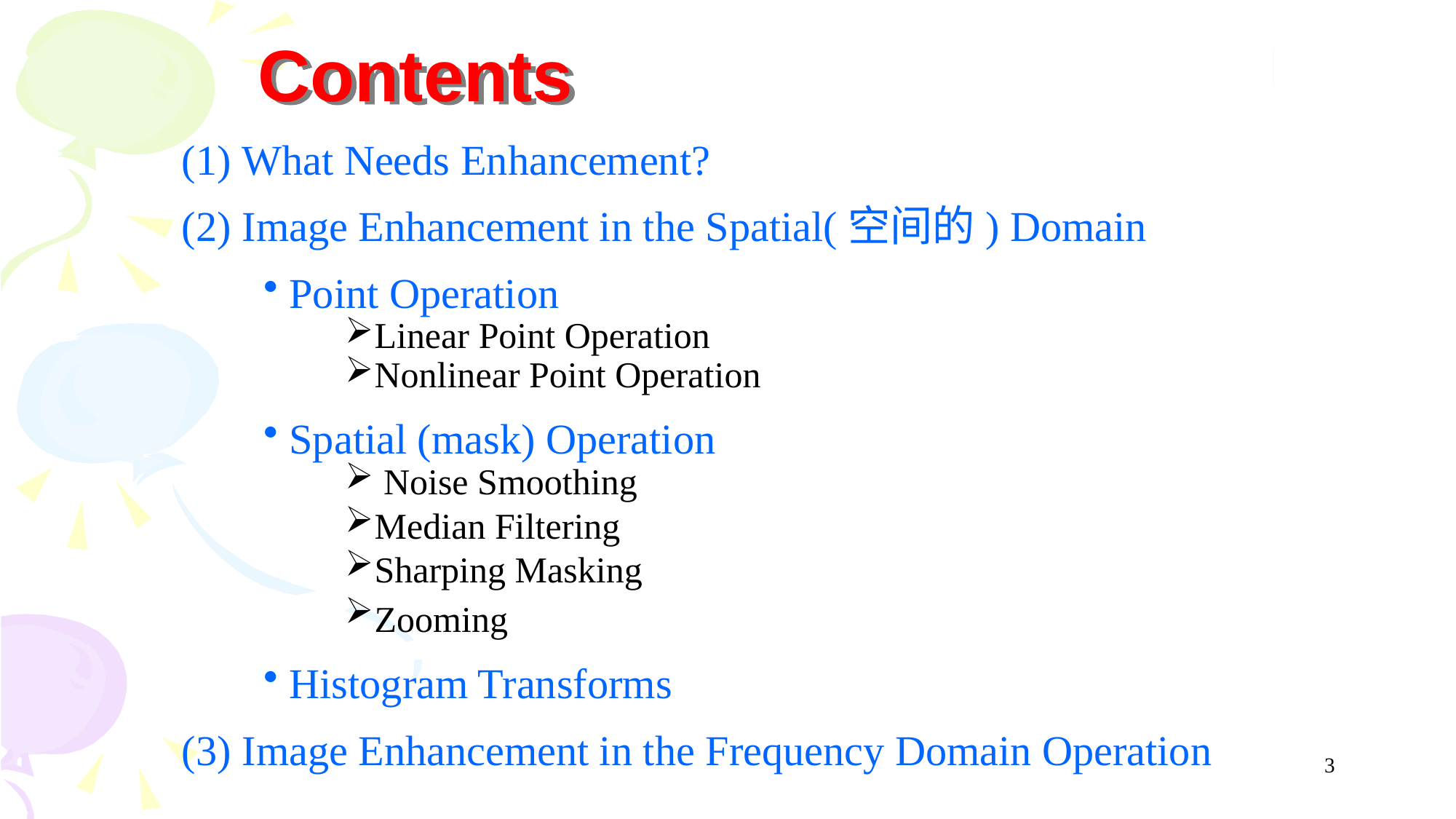

Contents

(1) What Needs Enhancement?
(2) Image Enhancement in the Spatial(空间的) Domain
Point Operation
Linear Point Operation
Nonlinear Point Operation
Spatial (mask) Operation
 Noise Smoothing
Median Filtering
Sharping Masking
Zooming
Histogram Transforms
(3) Image Enhancement in the Frequency Domain Operation
3